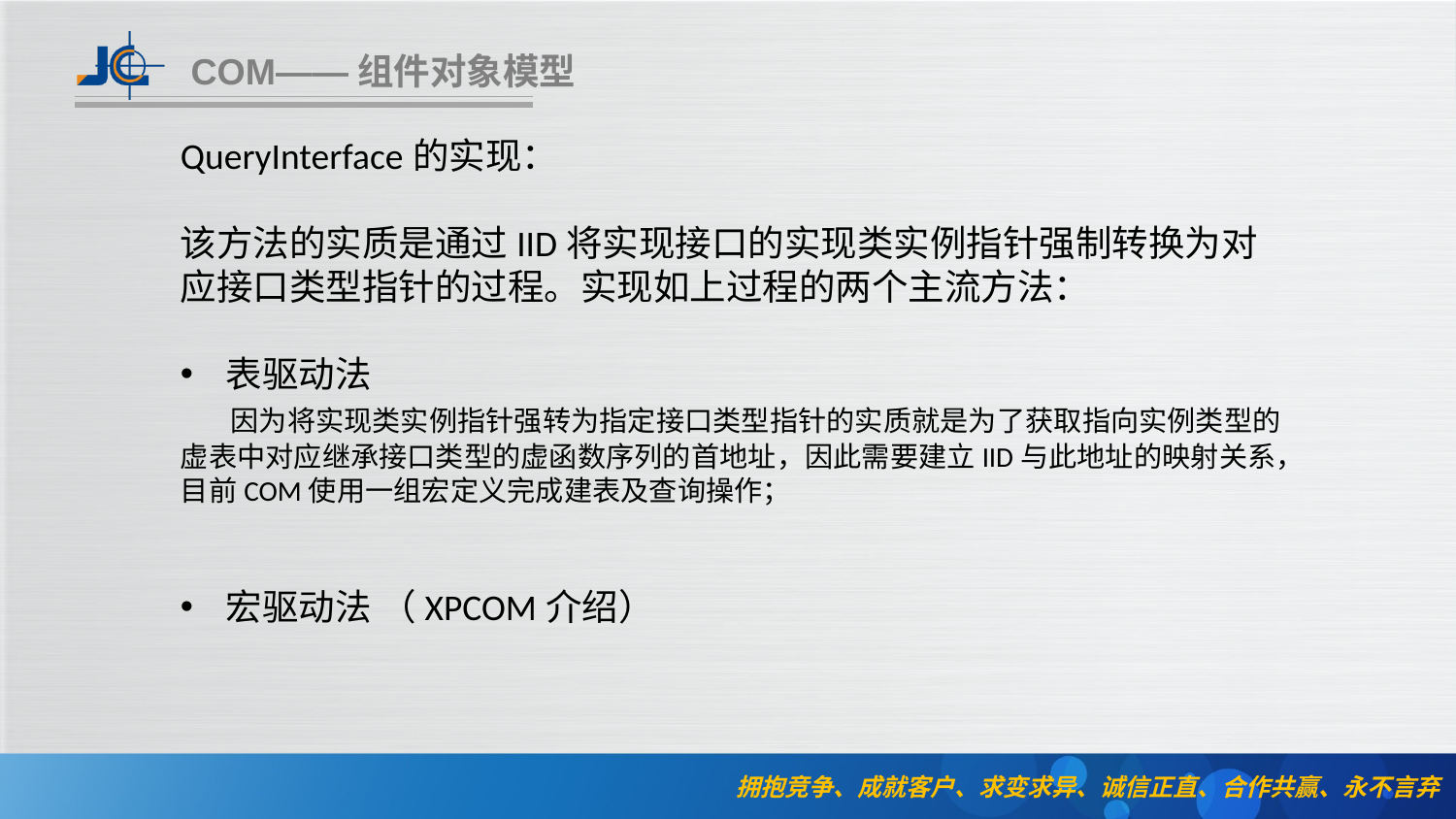

COM——组件对象模型

QueryInterface的实现：

该方法的实质是通过IID将实现接口的实现类实例指针强制转换为对应接口类型指针的过程。实现如上过程的两个主流方法：

表驱动法
     因为将实现类实例指针强转为指定接口类型指针的实质就是为了获取指向实例类型的虚表中对应继承接口类型的虚函数序列的首地址，因此需要建立IID与此地址的映射关系，目前COM使用一组宏定义完成建表及查询操作；

宏驱动法 （XPCOM介绍）